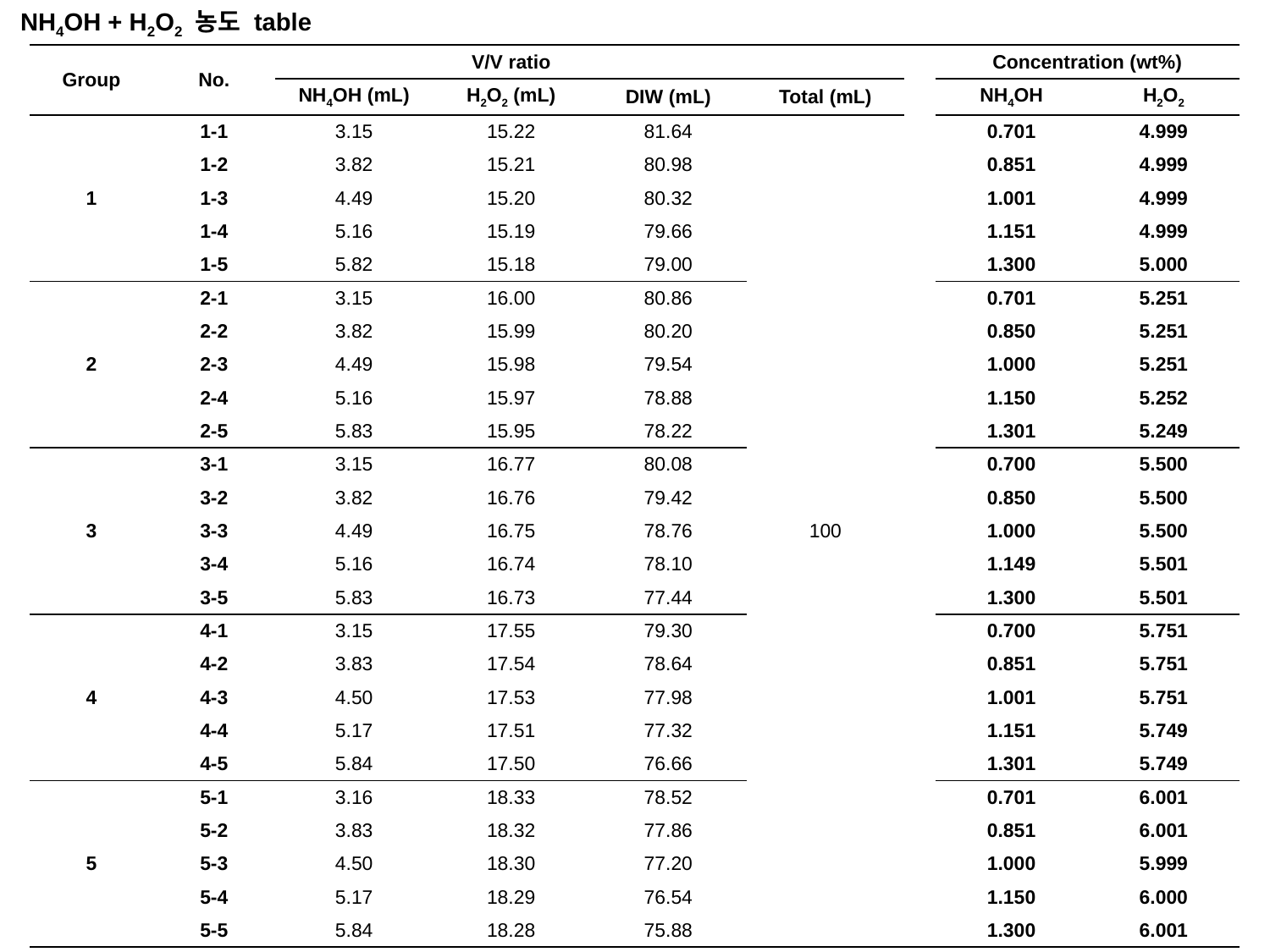

NH4OH + H2O2 농도 table
| Group | No. | V/V ratio |  |  |  |  | Concentration (wt%) |  |
| --- | --- | --- | --- | --- | --- | --- | --- | --- |
|  |  | NH4OH (mL) | H2O2 (mL) | DIW (mL) | Total (mL) |  | NH4OH | H2O2 |
| 1 | 1-1 | 3.15 | 15.22 | 81.64 | 100 |  | 0.701 | 4.999 |
|  | 1-2 | 3.82 | 15.21 | 80.98 |  |  | 0.851 | 4.999 |
|  | 1-3 | 4.49 | 15.20 | 80.32 |  |  | 1.001 | 4.999 |
|  | 1-4 | 5.16 | 15.19 | 79.66 |  |  | 1.151 | 4.999 |
|  | 1-5 | 5.82 | 15.18 | 79.00 |  |  | 1.300 | 5.000 |
| 2 | 2-1 | 3.15 | 16.00 | 80.86 |  |  | 0.701 | 5.251 |
|  | 2-2 | 3.82 | 15.99 | 80.20 |  |  | 0.850 | 5.251 |
|  | 2-3 | 4.49 | 15.98 | 79.54 |  |  | 1.000 | 5.251 |
|  | 2-4 | 5.16 | 15.97 | 78.88 |  |  | 1.150 | 5.252 |
|  | 2-5 | 5.83 | 15.95 | 78.22 |  |  | 1.301 | 5.249 |
| 3 | 3-1 | 3.15 | 16.77 | 80.08 |  |  | 0.700 | 5.500 |
|  | 3-2 | 3.82 | 16.76 | 79.42 |  |  | 0.850 | 5.500 |
|  | 3-3 | 4.49 | 16.75 | 78.76 |  |  | 1.000 | 5.500 |
|  | 3-4 | 5.16 | 16.74 | 78.10 |  |  | 1.149 | 5.501 |
|  | 3-5 | 5.83 | 16.73 | 77.44 |  |  | 1.300 | 5.501 |
| 4 | 4-1 | 3.15 | 17.55 | 79.30 |  |  | 0.700 | 5.751 |
|  | 4-2 | 3.83 | 17.54 | 78.64 |  |  | 0.851 | 5.751 |
|  | 4-3 | 4.50 | 17.53 | 77.98 |  |  | 1.001 | 5.751 |
|  | 4-4 | 5.17 | 17.51 | 77.32 |  |  | 1.151 | 5.749 |
|  | 4-5 | 5.84 | 17.50 | 76.66 |  |  | 1.301 | 5.749 |
| 5 | 5-1 | 3.16 | 18.33 | 78.52 |  |  | 0.701 | 6.001 |
|  | 5-2 | 3.83 | 18.32 | 77.86 |  |  | 0.851 | 6.001 |
|  | 5-3 | 4.50 | 18.30 | 77.20 |  |  | 1.000 | 5.999 |
|  | 5-4 | 5.17 | 18.29 | 76.54 |  |  | 1.150 | 6.000 |
|  | 5-5 | 5.84 | 18.28 | 75.88 |  |  | 1.300 | 6.001 |